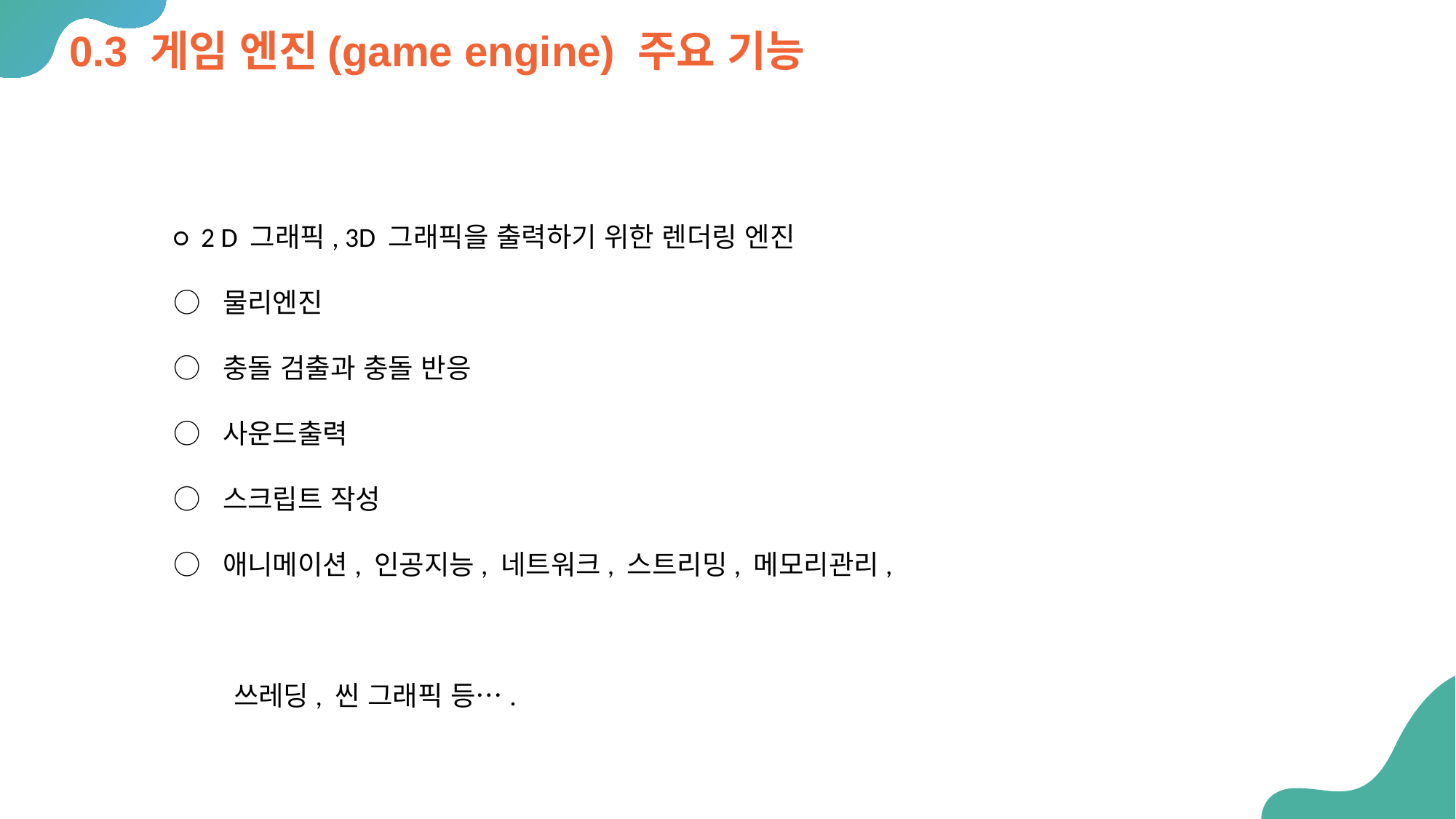

# 0.3 게임 엔진(game engine) 주요 기능
○  2 D 그래픽, 3D 그래픽을 출력하기 위한 렌더링 엔진
○  물리엔진
○  충돌 검출과 충돌 반응
○  사운드출력
○  스크립트 작성
○  애니메이션, 인공지능, 네트워크, 스트리밍, 메모리관리,
       쓰레딩, 씬 그래픽 등….